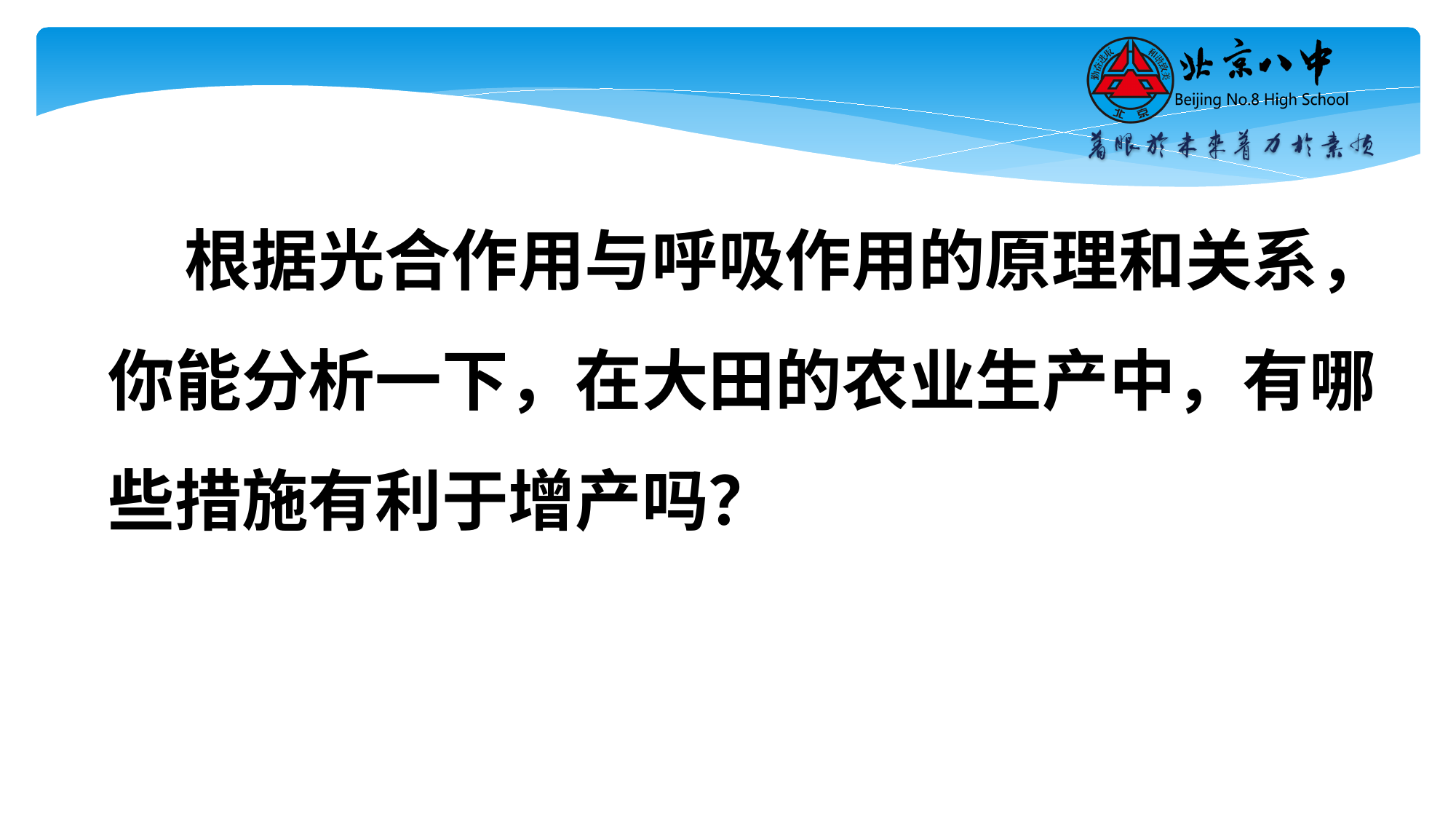

根据光合作用与呼吸作用的原理和关系，你能分析一下，在大田的农业生产中，有哪些措施有利于增产吗？